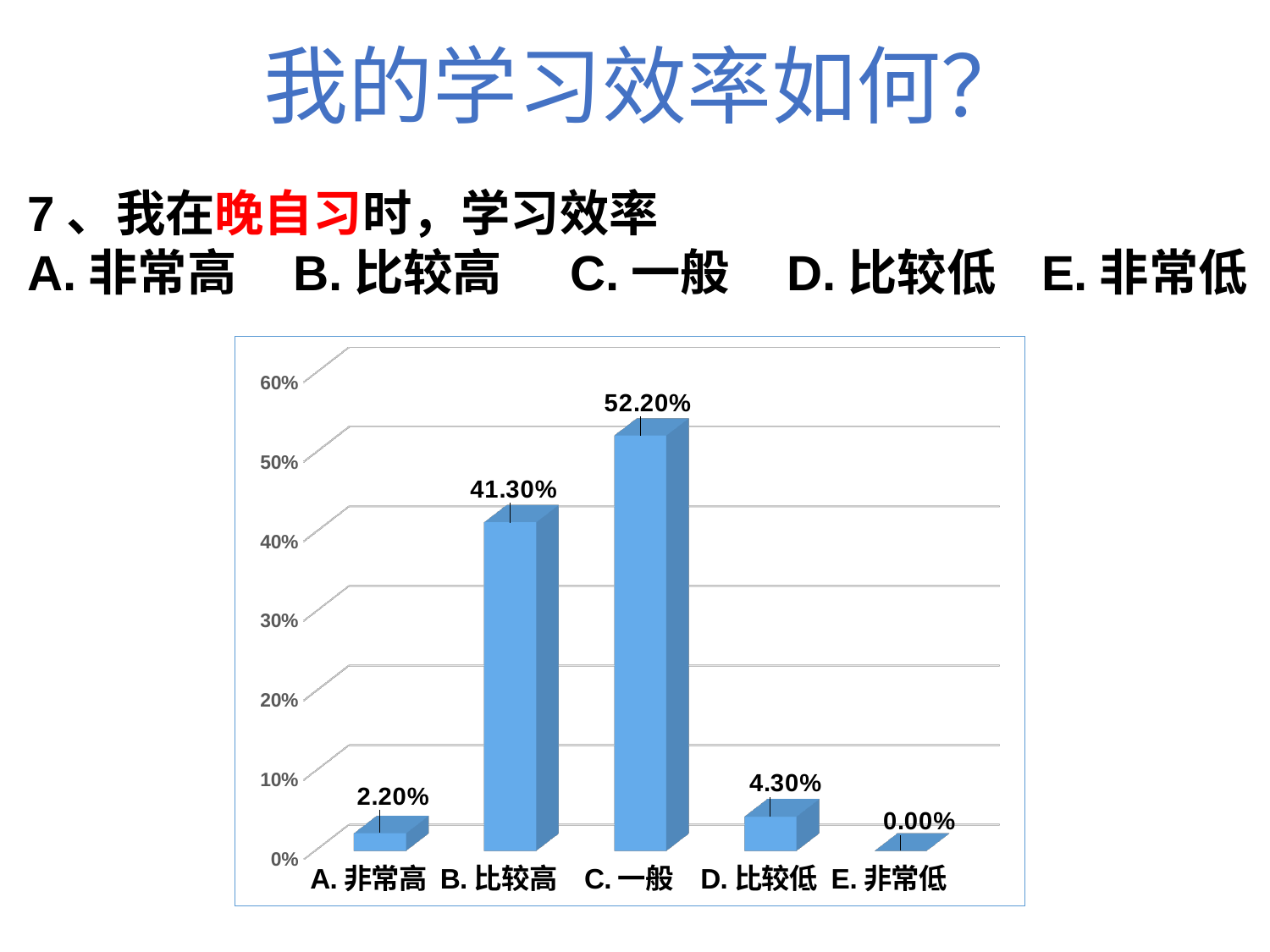

我的学习效率如何？
7、我在晚自习时，学习效率
A.非常高    B.比较高     C.一般    D.比较低   E.非常低

[unsupported chart]